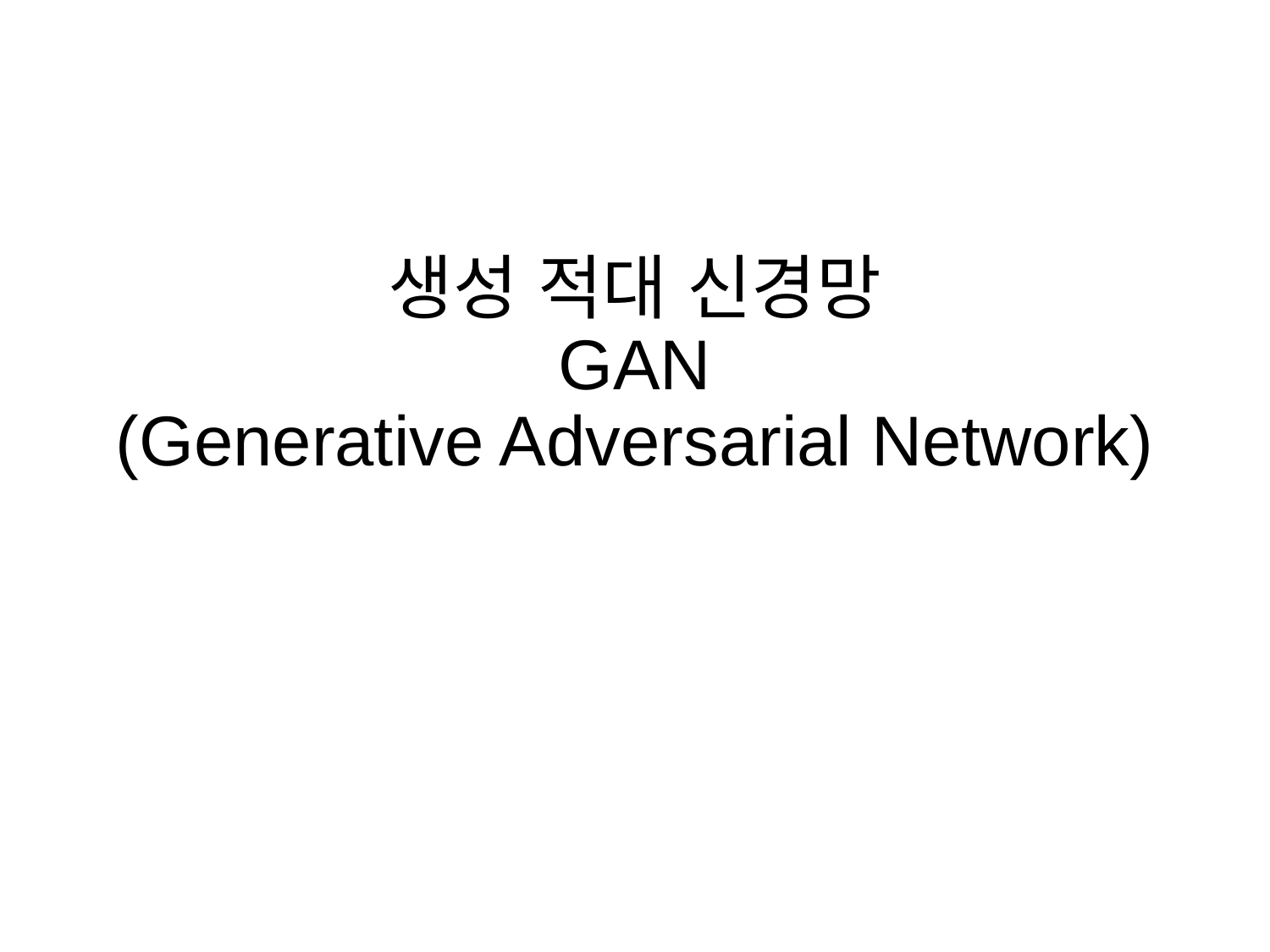

# 생성 적대 신경망 GAN (Generative Adversarial Network)